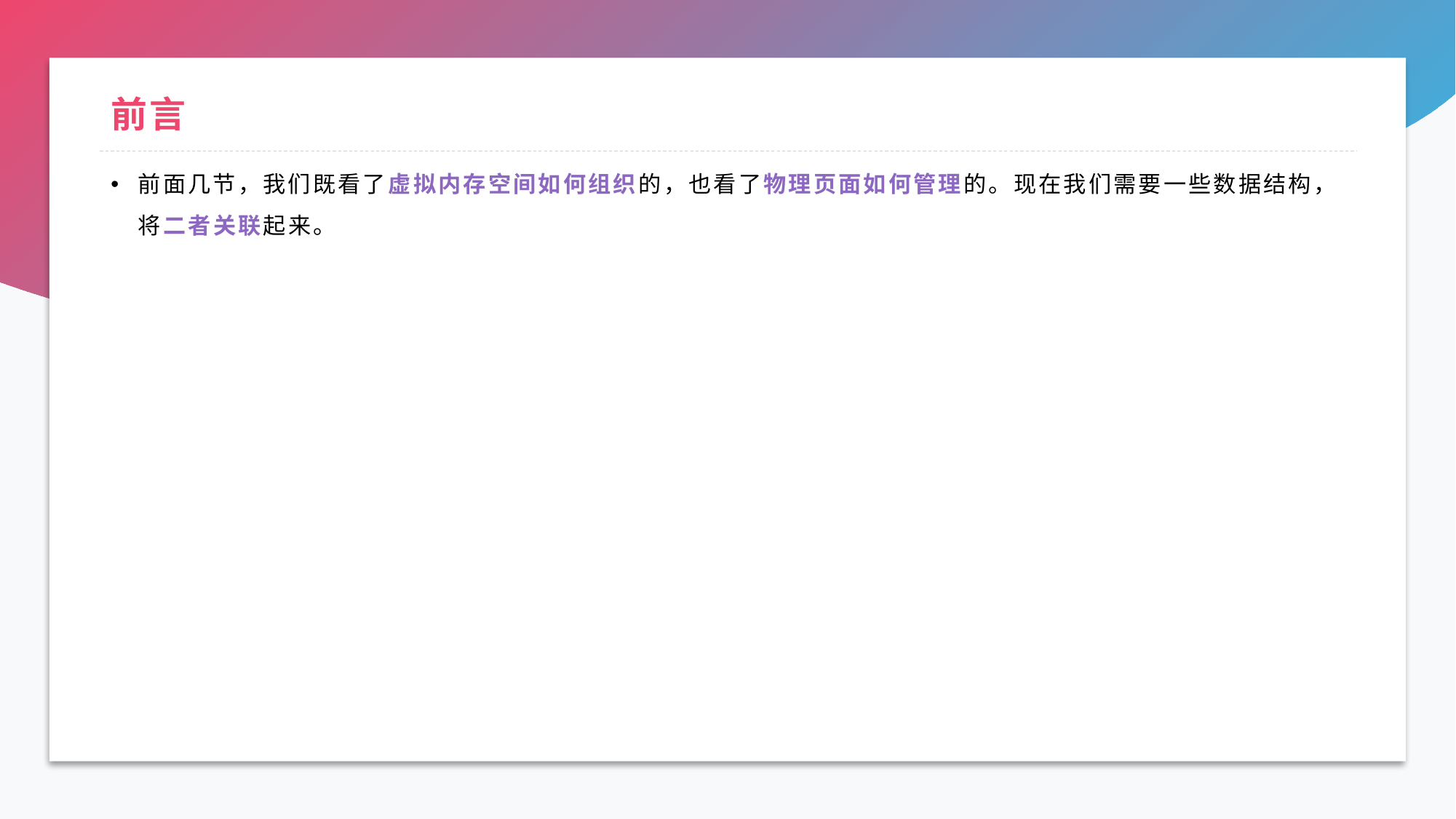

# 前言
前面几节，我们既看了虚拟内存空间如何组织的，也看了物理页面如何管理的。现在我们需要一些数据结构，将二者关联起来。